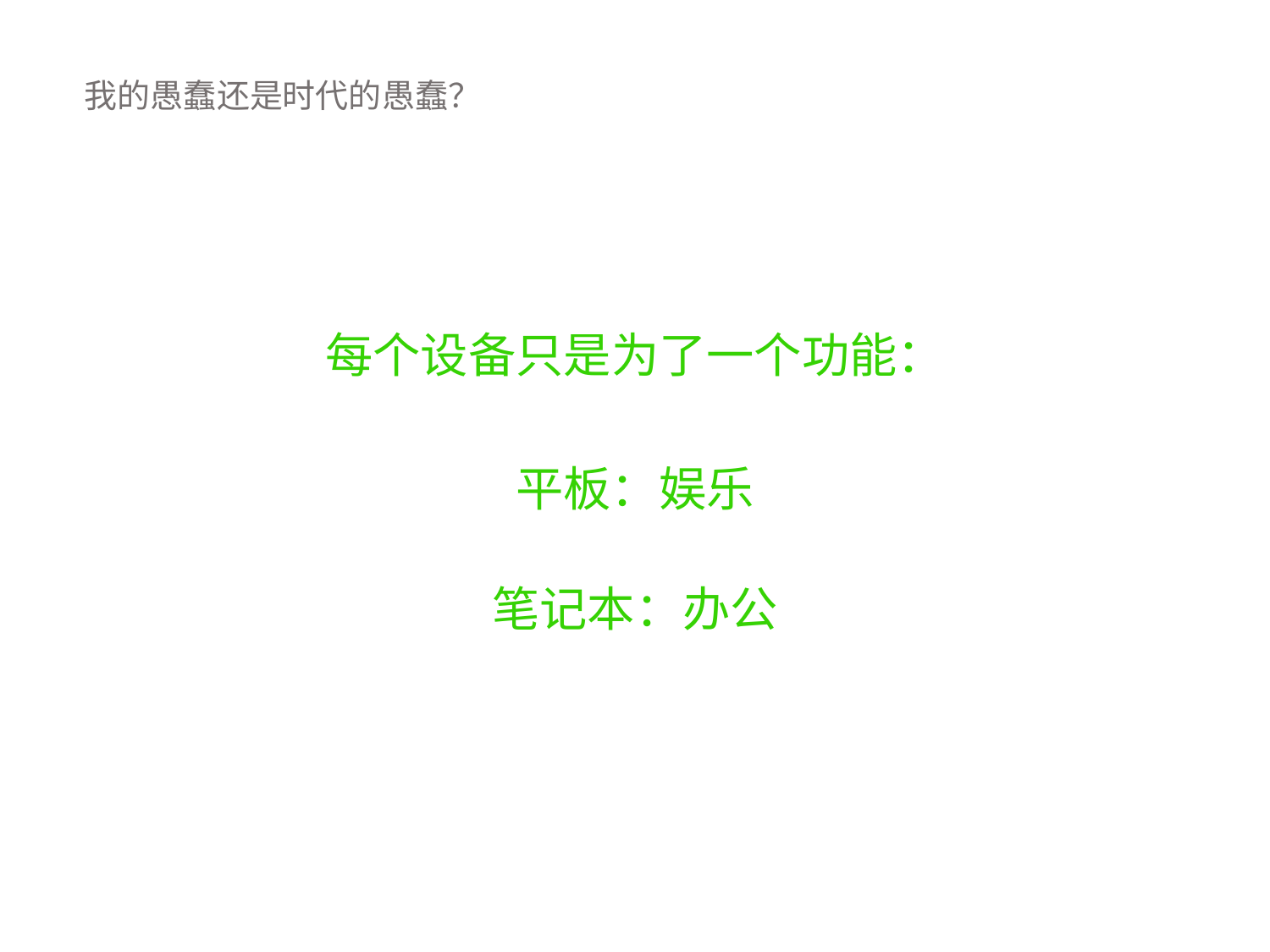

我的愚蠢还是时代的愚蠢？
每个设备只是为了一个功能：
平板：娱乐
笔记本：办公